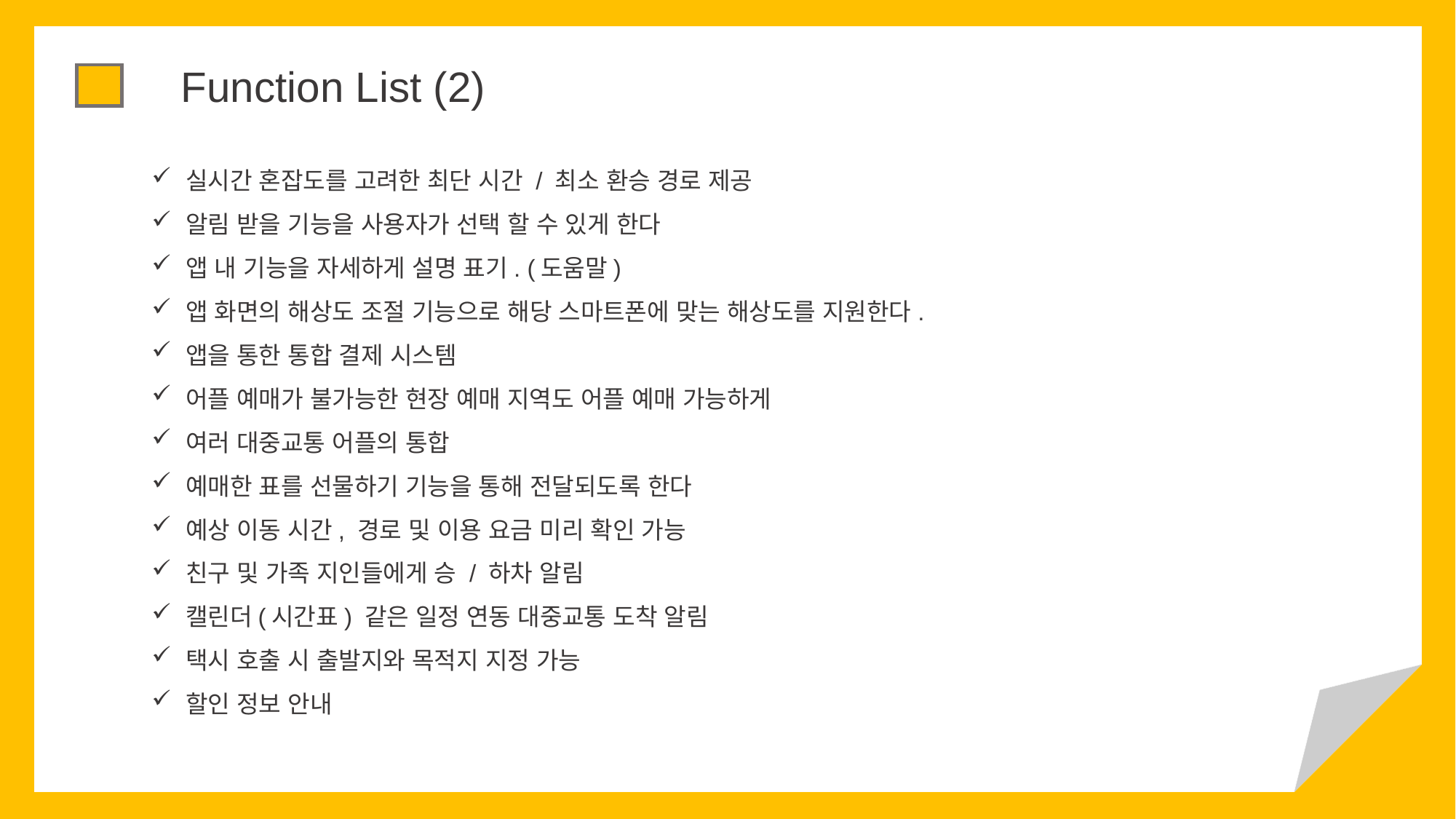

Function List (2)

실시간 혼잡도를 고려한 최단 시간 / 최소 환승 경로 제공
알림 받을 기능을 사용자가 선택 할 수 있게 한다
앱 내 기능을 자세하게 설명 표기. (도움말)
앱 화면의 해상도 조절 기능으로 해당 스마트폰에 맞는 해상도를 지원한다.
앱을 통한 통합 결제 시스템
어플 예매가 불가능한 현장 예매 지역도 어플 예매 가능하게
여러 대중교통 어플의 통합
예매한 표를 선물하기 기능을 통해 전달되도록 한다
예상 이동 시간, 경로 및 이용 요금 미리 확인 가능
친구 및 가족 지인들에게 승 / 하차 알림
캘린더(시간표) 같은 일정 연동 대중교통 도착 알림
택시 호출 시 출발지와 목적지 지정 가능
할인 정보 안내